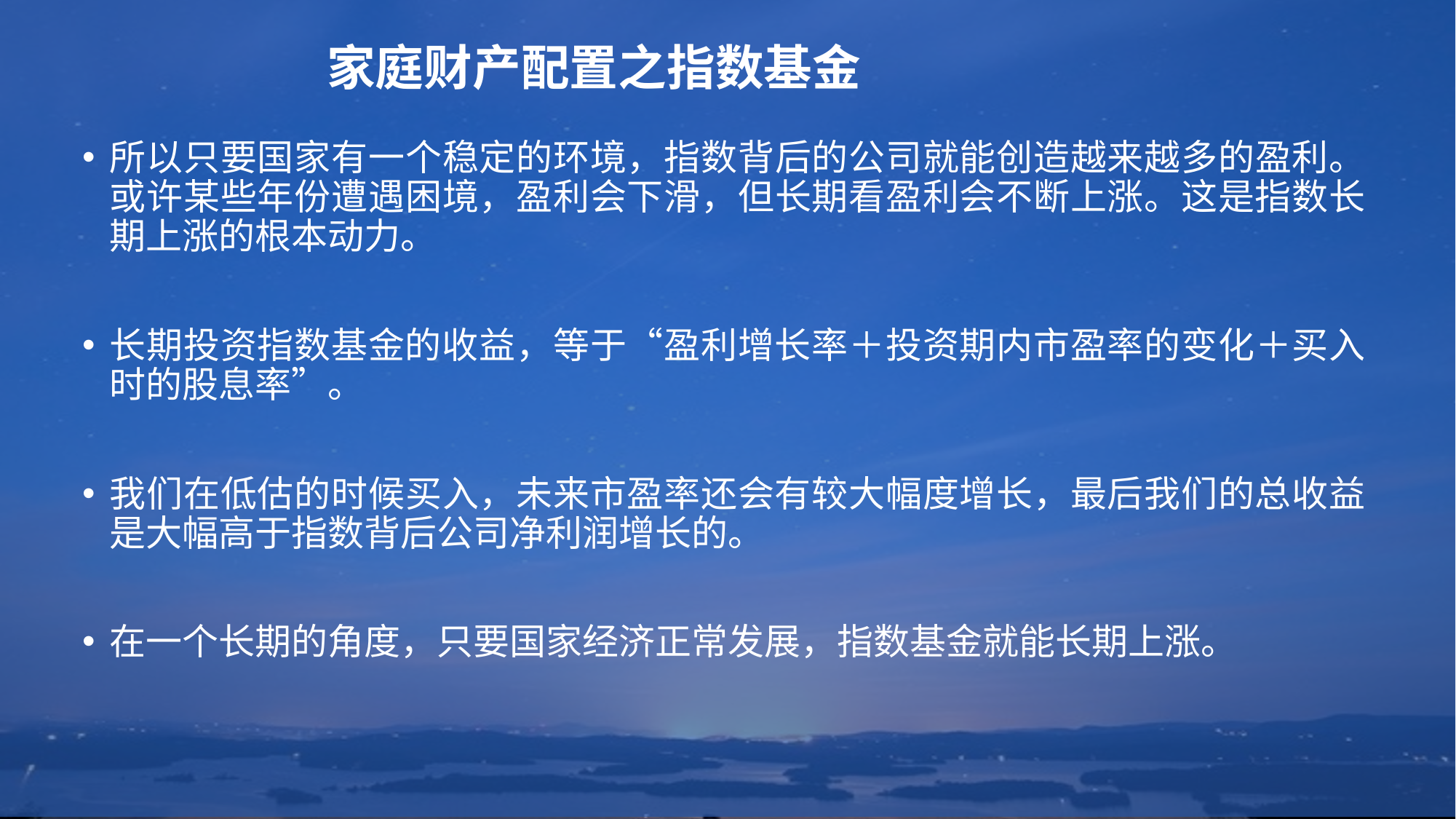

# 家庭财产配置之指数基金
所以只要国家有一个稳定的环境，指数背后的公司就能创造越来越多的盈利。或许某些年份遭遇困境，盈利会下滑，但长期看盈利会不断上涨。这是指数长期上涨的根本动力。

长期投资指数基金的收益，等于“盈利增长率＋投资期内市盈率的变化＋买入时的股息率”。

我们在低估的时候买入，未来市盈率还会有较大幅度增长，最后我们的总收益是大幅高于指数背后公司净利润增长的。

在一个长期的角度，只要国家经济正常发展，指数基金就能长期上涨。